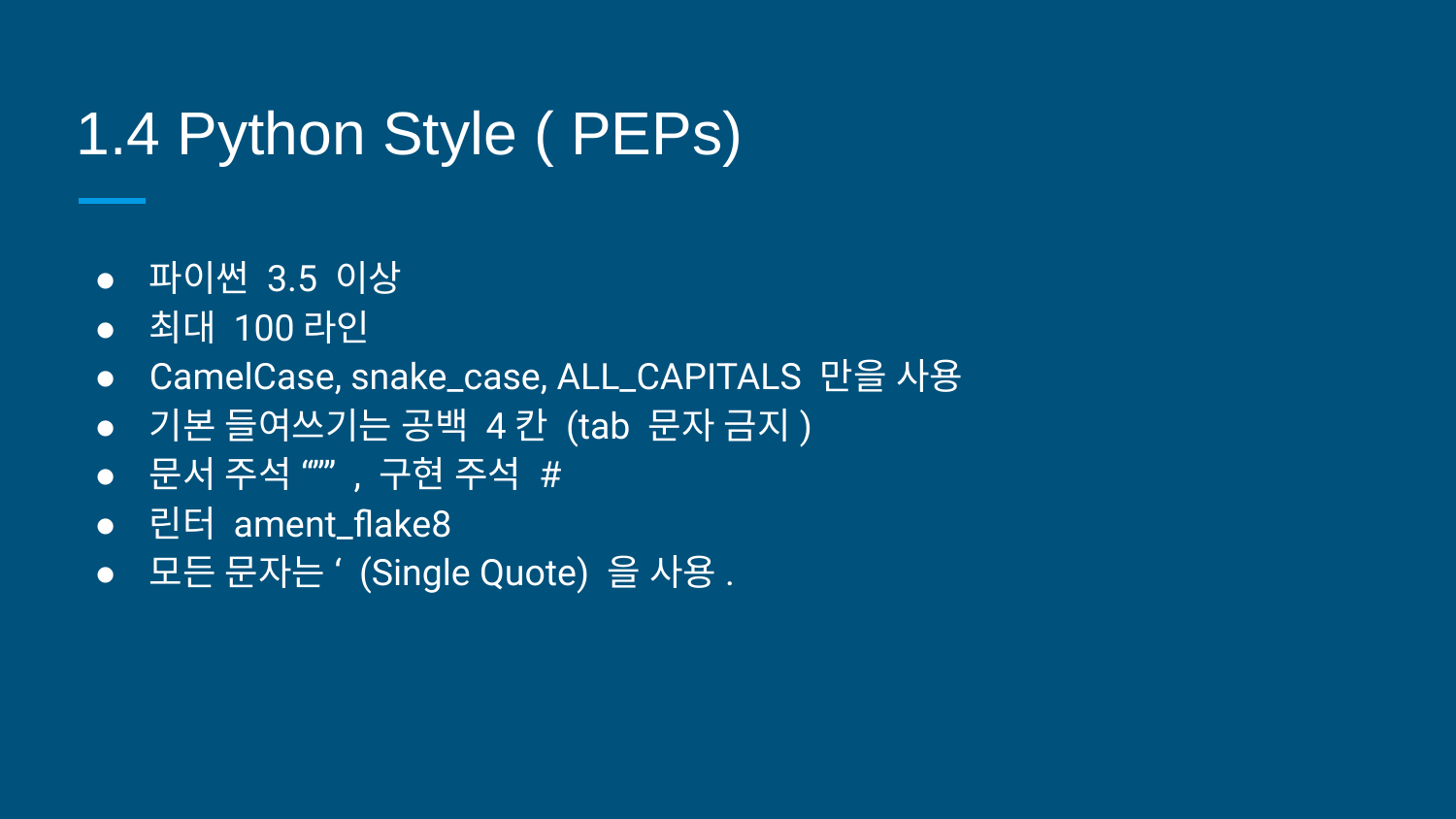

# 1.4 Python Style ( PEPs)
파이썬 3.5 이상
최대 100라인
CamelCase, snake_case, ALL_CAPITALS 만을 사용
기본 들여쓰기는 공백 4칸 (tab 문자 금지)
문서 주석 “”” , 구현 주석 #
린터 ament_flake8
모든 문자는 ‘ (Single Quote) 을 사용.